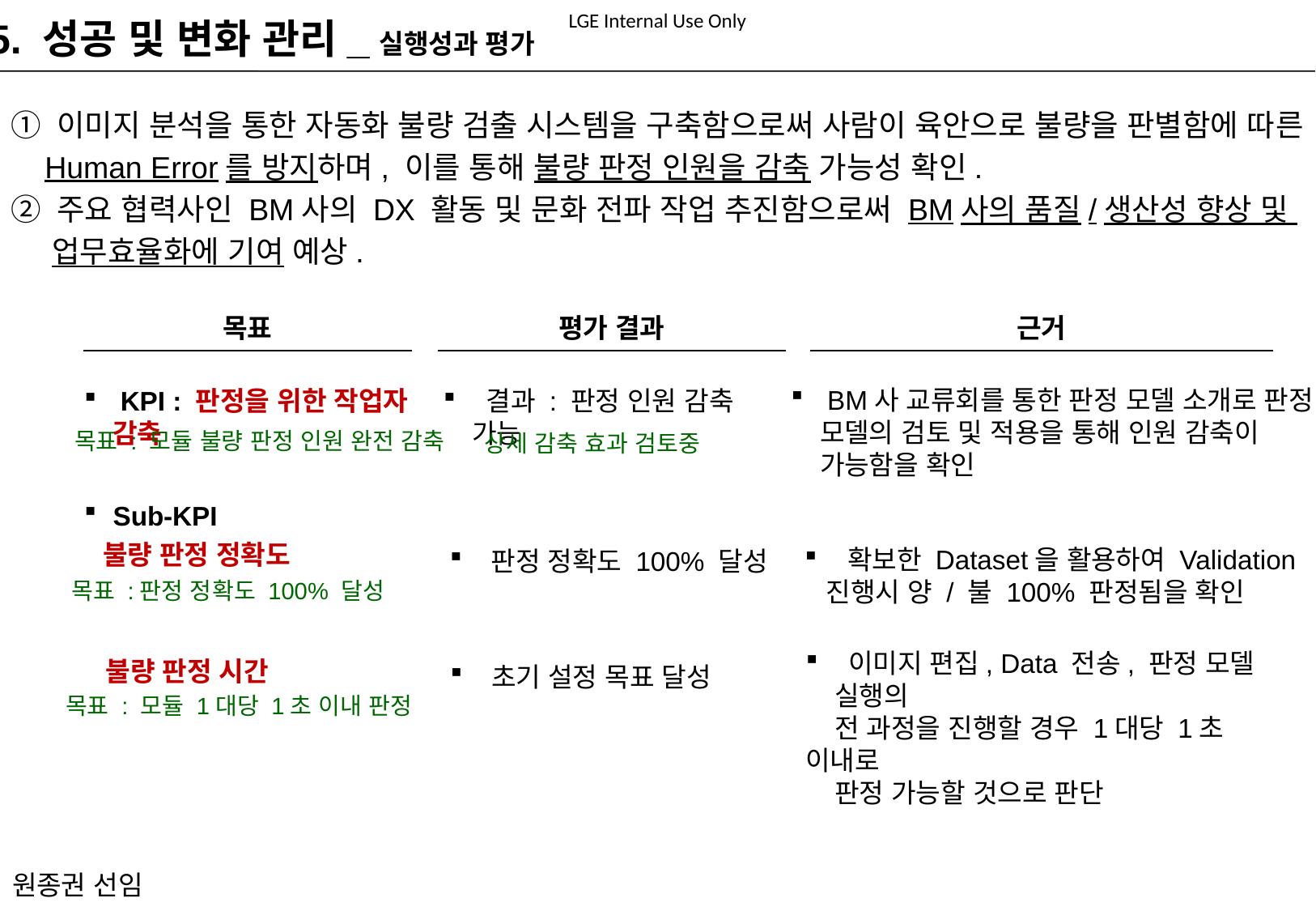

5. 성공 및 변화 관리_실행성과 평가
① 이미지 분석을 통한 자동화 불량 검출 시스템을 구축함으로써 사람이 육안으로 불량을 판별함에 따른
    Human Error를 방지하며, 이를 통해 불량 판정 인원을 감축 가능성 확인.
② 주요 협력사인 BM사의 DX 활동 및 문화 전파 작업 추진함으로써 BM사의 품질/생산성 향상 및
    업무효율화에 기여 예상.
목표
평가 결과
근거
 KPI : 판정을 위한 작업자 감축
 결과 : 판정 인원 감축 가능
 BM사 교류회를 통한 판정 모델 소개로 판정
   모델의 검토 및 적용을 통해 인원 감축이
   가능함을 확인
목표 : 모듈 불량 판정 인원 완전 감축
상세 감축 효과 검토중
Sub-KPI
  불량 판정 정확도

  불량 판정 시간
 판정 정확도 100% 달성
 확보한 Dataset을 활용하여 Validation
  진행시 양 / 불 100% 판정됨을 확인
목표 :판정 정확도 100% 달성
 이미지 편집, Data 전송, 판정 모델 실행의
   전 과정을 진행할 경우 1대당 1초 이내로
   판정 가능할 것으로 판단
 초기 설정 목표 달성
목표 : 모듈 1대당 1초 이내 판정
원종권 선임